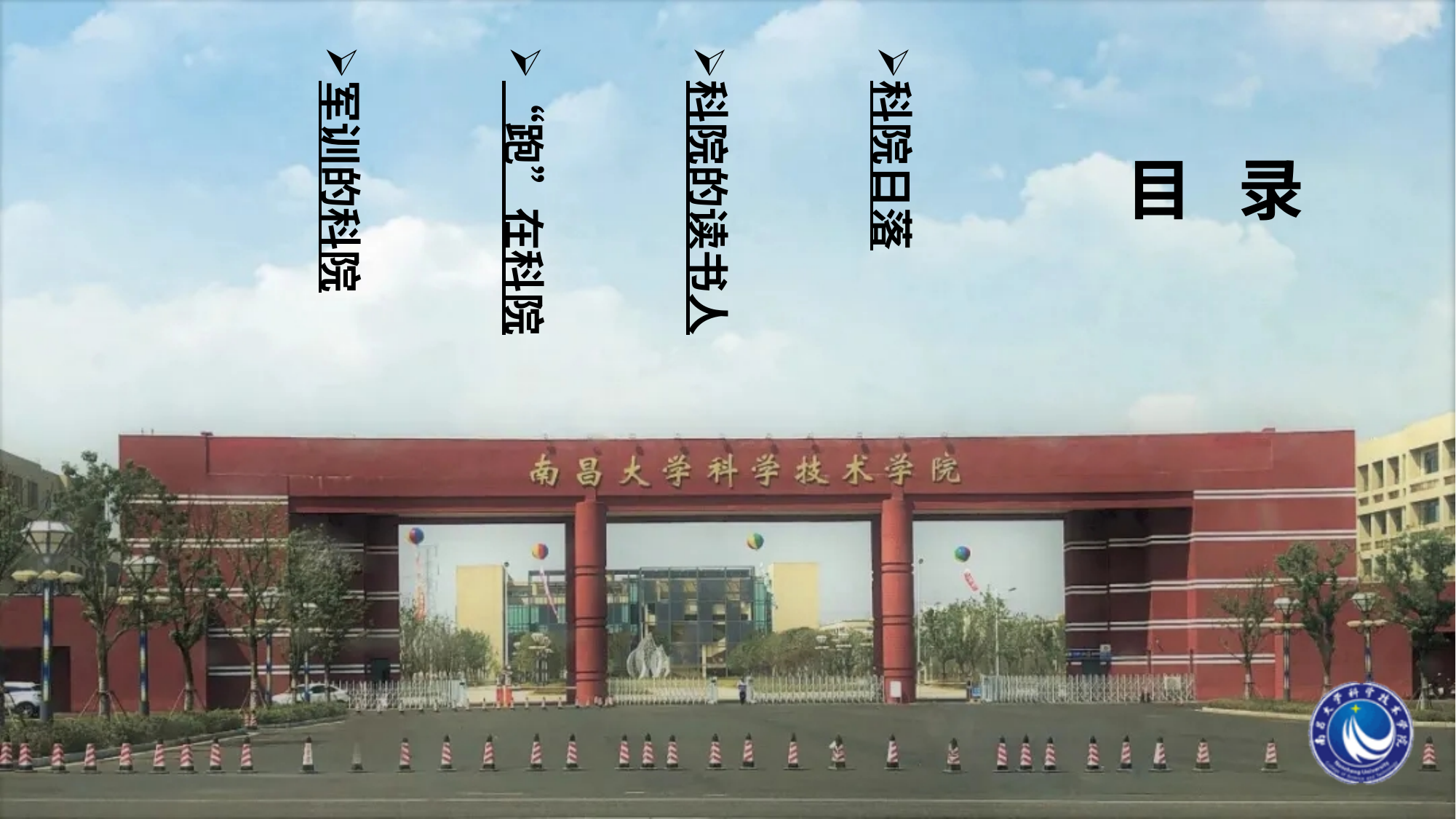

# 目   录
科院日落
科院的读书人
“跑”在科院
军训的科院